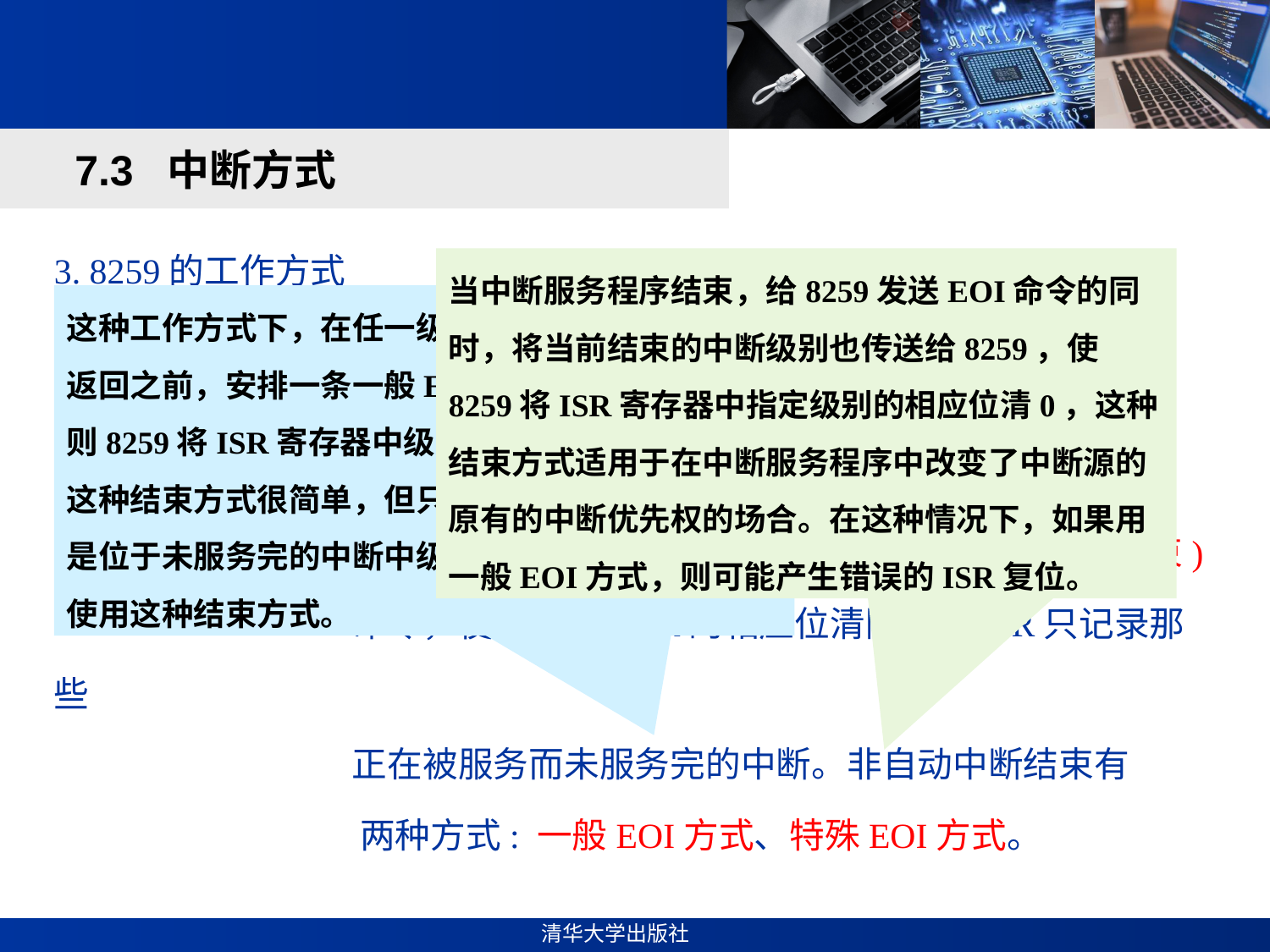

#
7.3  中断方式
3. 8259的工作方式
⑴ 中断结束方式
       当中断结束时，应将ISR的相应位复位，以清除正在被服务的记录。ISR的复位方式有以下几种：
① 非自动结束方式：当中断服务程序完成时，需提供一条EOI(中断结束)
                                     命令，使8259中ISR的相应位清除，让ISR只记录那些
                                     正在被服务而未服务完的中断。非自动中断结束有
                                      两种方式: 一般EOI方式、特殊EOI方式。

当中断服务程序结束，给8259发送EOI命令的同时，将当前结束的中断级别也传送给8259，使8259将ISR寄存器中指定级别的相应位清0，这种结束方式适用于在中断服务程序中改变了中断源的原有的中断优先权的场合。在这种情况下，如果用一般EOI方式，则可能产生错误的ISR复位。
这种工作方式下，在任一级中断服务结束后，中断返回之前，安排一条一般EOI命令。执行该命令，则8259将ISR寄存器中级别最高的置1位清0。这种结束方式很简单，但只有在当前结束的中断总是位于未服务完的中断中级别最高的中断时，才能使用这种结束方式。